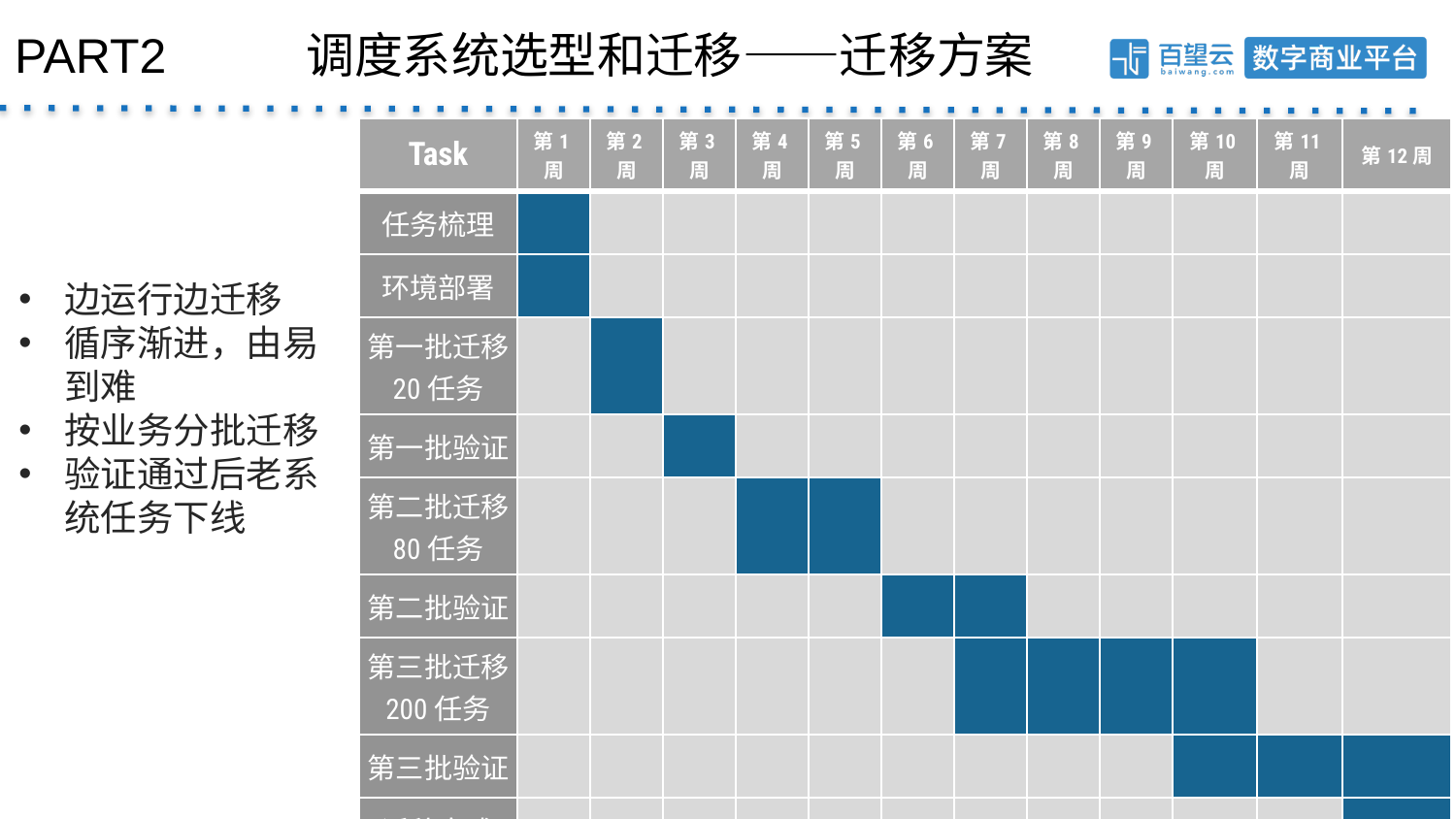

PART2	调度系统选型和迁移——迁移方案
| Task | 第1周 | 第2周 | 第3周 | 第4周 | 第5周 | 第6周 | 第7周 | 第8周 | 第9周 | 第10周 | 第11周 | 第12周 |
| --- | --- | --- | --- | --- | --- | --- | --- | --- | --- | --- | --- | --- |
| 任务梳理 |  |  |  |  |  |  |  |  |  |  |  |  |
| 环境部署 |  |  |  |  |  |  |  |  |  |  |  |  |
| 第一批迁移 20任务 |  |  |  |  |  |  |  |  |  |  |  |  |
| 第一批验证 |  |  |  |  |  |  |  |  |  |  |  |  |
| 第二批迁移 80任务 |  |  |  |  |  |  |  |  |  |  |  |  |
| 第二批验证 |  |  |  |  |  |  |  |  |  |  |  |  |
| 第三批迁移 200任务 |  |  |  |  |  |  |  |  |  |  |  |  |
| 第三批验证 |  |  |  |  |  |  |  |  |  |  |  |  |
| 迁移完成 |  |  |  |  |  |  |  |  |  |  |  |  |
边运行边迁移
循序渐进，由易到难
按业务分批迁移
验证通过后老系统任务下线